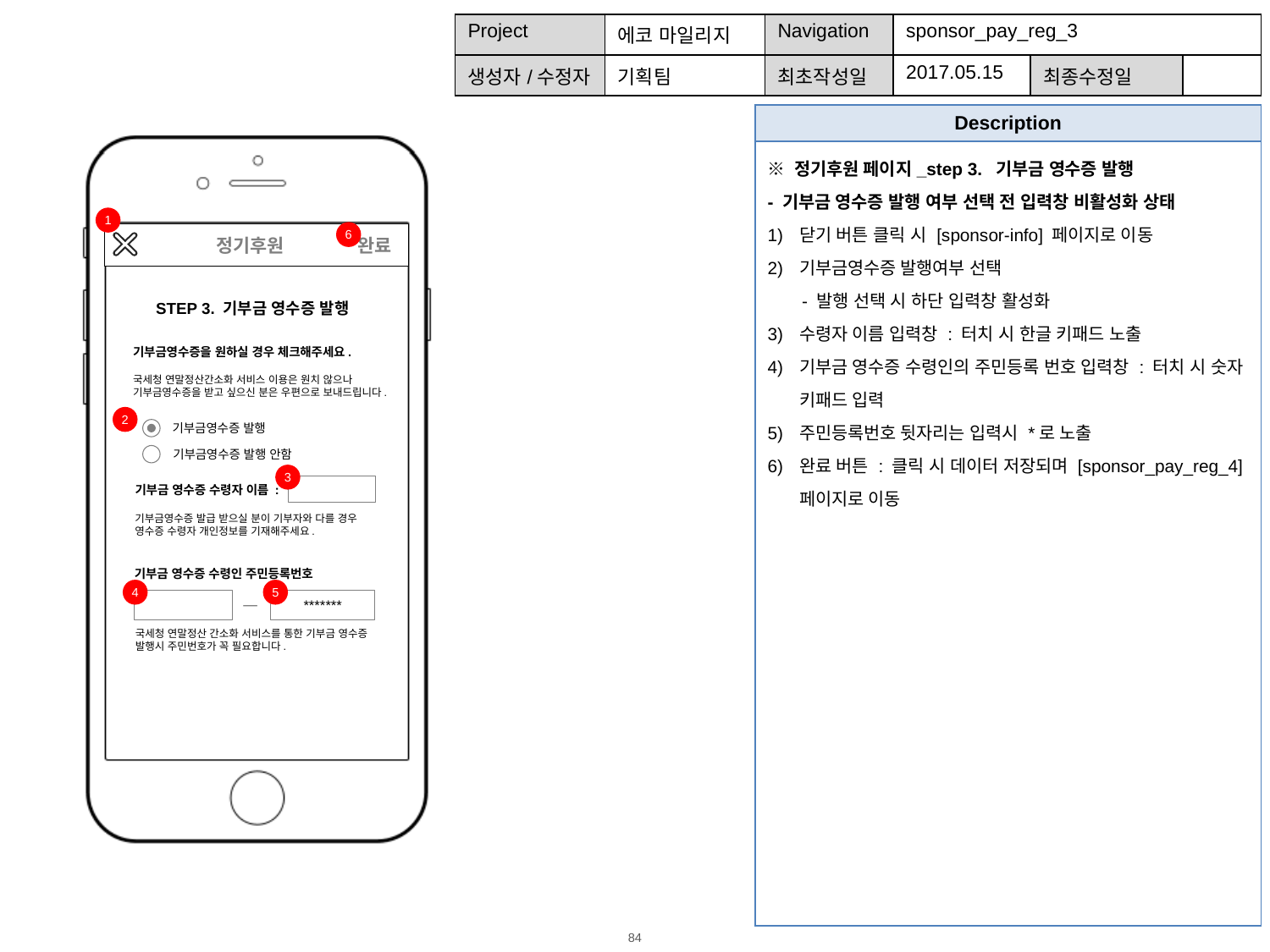

| Project | 에코 마일리지 | Navigation | sponsor\_pay\_reg\_3 |  |  |
| --- | --- | --- | --- | --- | --- |
| 생성자/수정자 | 기획팀 | 최초작성일 | 2017.05.15 | 최종수정일 |  |
| Description |
| --- |
| ※ 정기후원 페이지\_step 3. 기부금 영수증 발행 - 기부금 영수증 발행 여부 선택 전 입력창 비활성화 상태 닫기 버튼 클릭 시 [sponsor-info] 페이지로 이동 기부금영수증 발행여부 선택 - 발행 선택 시 하단 입력창 활성화 수령자 이름 입력창 : 터치 시 한글 키패드 노출 기부금 영수증 수령인의 주민등록 번호 입력창 : 터치 시 숫자 키패드 입력 주민등록번호 뒷자리는 입력시 \*로 노출 완료 버튼 : 클릭 시 데이터 저장되며 [sponsor\_pay\_reg\_4] 페이지로 이동 |
1
6
                   정기후원
완료

STEP 3. 기부금 영수증 발행
기부금영수증을 원하실 경우 체크해주세요.

국세청 연말정산간소화 서비스 이용은 원치 않으나
기부금영수증을 받고 싶으신 분은 우편으로 보내드립니다.
2
기부금영수증 발행

기부금영수증 발행 안함

3
기부금 영수증 수령자 이름 :

기부금영수증 발급 받으실 분이 기부자와 다를 경우
영수증 수령자 개인정보를 기재해주세요.
기부금 영수증 수령인 주민등록번호
4
5
―

*******
국세청 연말정산 간소화 서비스를 통한 기부금 영수증 발행시 주민번호가 꼭 필요합니다.